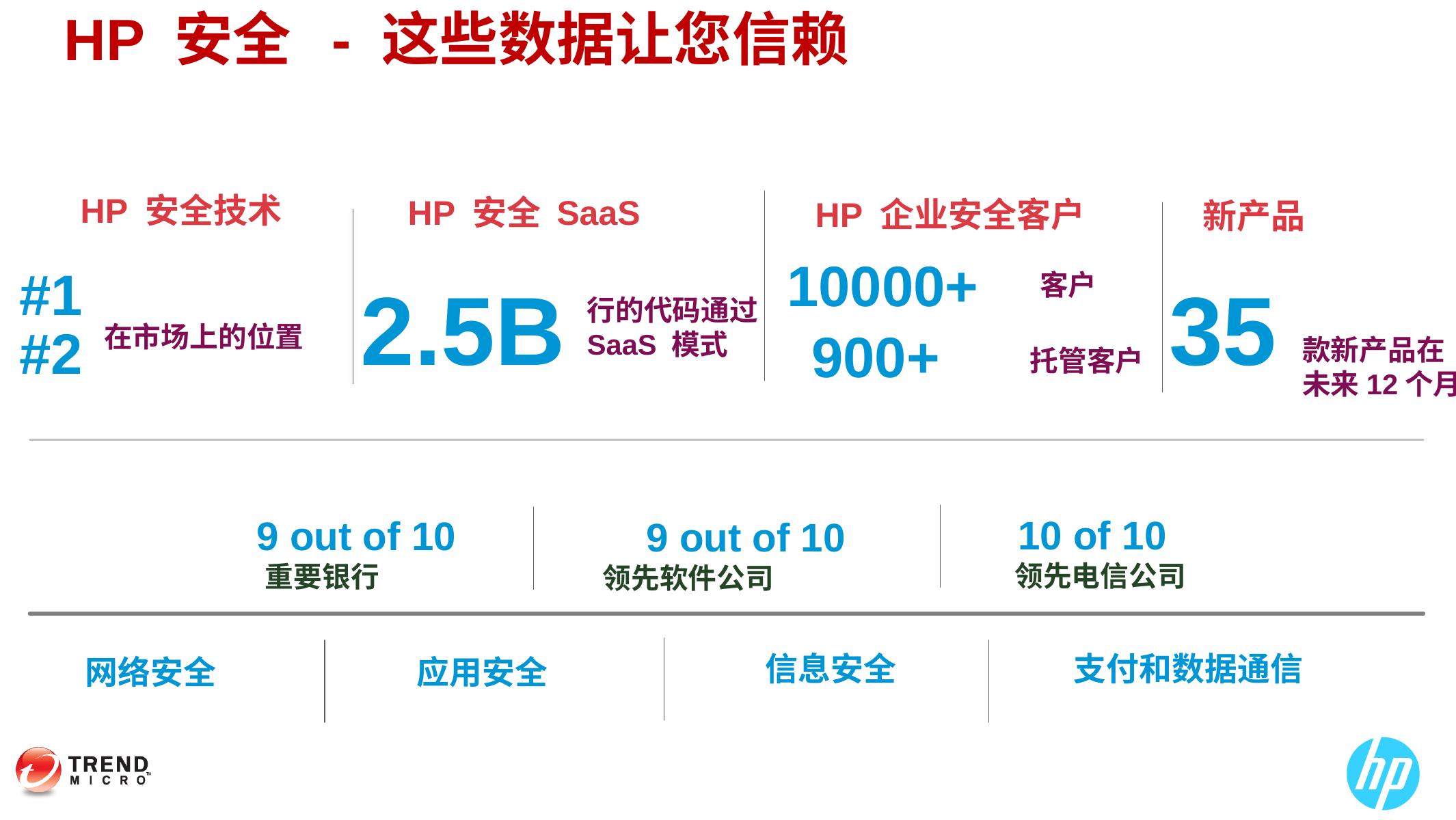

HP 安全  - 这些数据让您信赖
HP 安全技术
#1
在市场上的位置
HP 安全 SaaS
2.5B
行的代码通过
SaaS 模式
HP 企业安全客户
客户
900+
新产品
35
款新产品在未来12个月
10000+
#2
托管客户
10 of 10
领先电信公司
9 out of 10
领先软件公司
9 out of 10
重要银行
支付和数据通信
信息安全
应用安全
网络安全